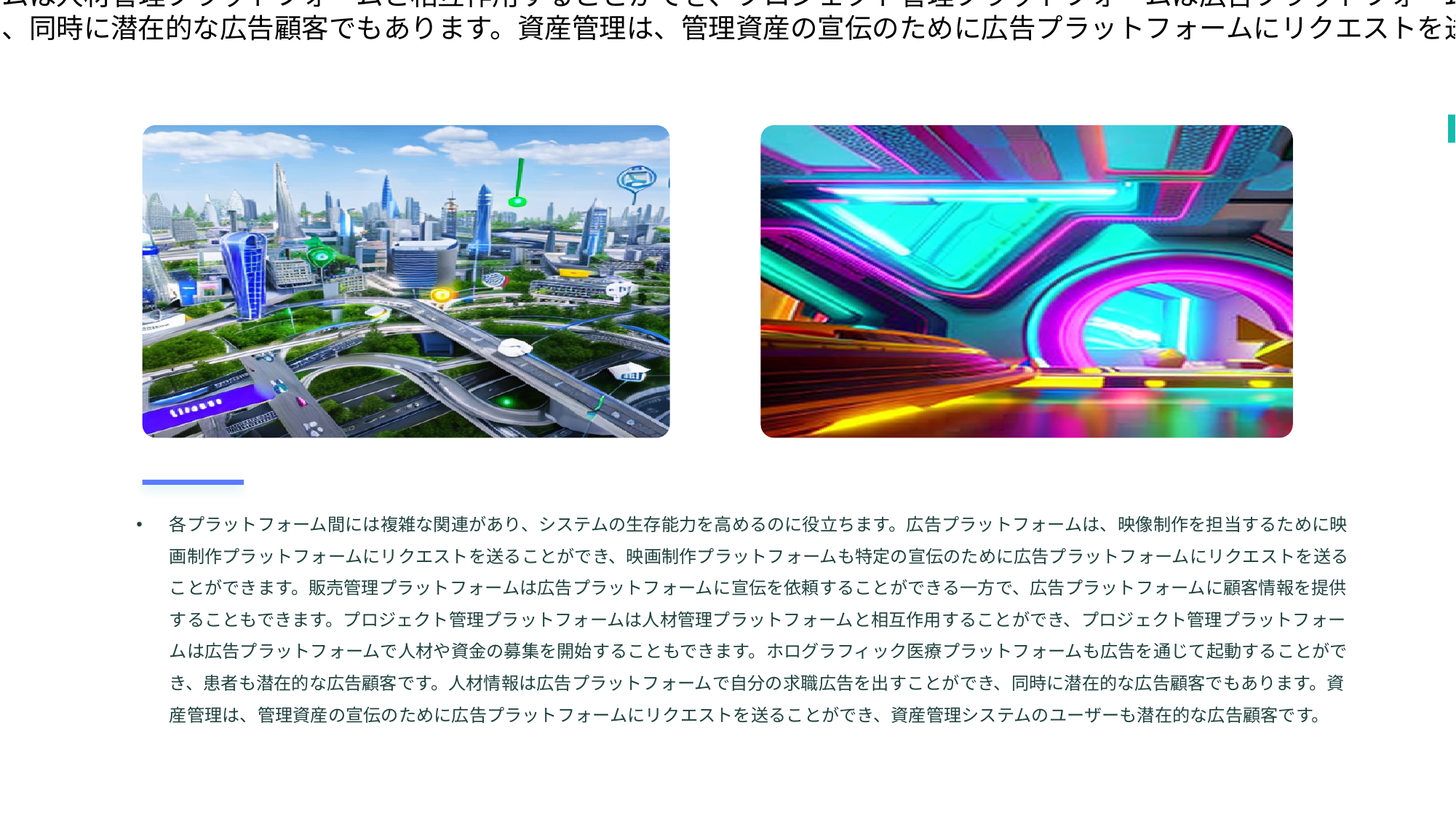

各プラットフォーム間には複雑な関連があり、システムの生存能力を高めるのに役立ちます。広告プラットフォームは、映像制作を担当するために映画制作プラットフォームにリクエストを送ることができ、映画制作プラットフォームも特定の宣伝のために広告プラットフォームにリクエストを送ることができます。販売管理プラットフォームは広告プラットフォームに宣伝を依頼することができる一方で、広告プラットフォームに顧客情報を提供することもできます。プロジェクト管理プラットフォームは人材管理プラットフォームと相互作用することができ、プロジェクト管理プラットフォームは広告プラットフォームで人材や資金の募集を開始することもできます。ホログラフィック医療プラットフォームも広告を通じて起動することができ、患者も潜在的な広告顧客です。人材情報は広告プラットフォームで自分の求職広告を出すことができ、同時に潜在的な広告顧客でもあります。資産管理は、管理資産の宣伝のために広告プラットフォームにリクエストを送ることができ、資産管理システムのユーザーも潜在的な広告顧客です。

顧客アプリケーションプラットフォーム関連

各プラットフォーム間には複雑な関連があり、システムの生存能力を高めるのに役立ちます。広告プラットフォームは、映像制作を担当するために映画制作プラットフォームにリクエストを送ることができ、映画制作プラットフォームも特定の宣伝のために広告プラットフォームにリクエストを送ることができます。販売管理プラットフォームは広告プラットフォームに宣伝を依頼することができる一方で、広告プラットフォームに顧客情報を提供することもできます。プロジェクト管理プラットフォームは人材管理プラットフォームと相互作用することができ、プロジェクト管理プラットフォームは広告プラットフォームで人材や資金の募集を開始することもできます。ホログラフィック医療プラットフォームも広告を通じて起動することができ、患者も潜在的な広告顧客です。人材情報は広告プラットフォームで自分の求職広告を出すことができ、同時に潜在的な広告顧客でもあります。資産管理は、管理資産の宣伝のために広告プラットフォームにリクエストを送ることができ、資産管理システムのユーザーも潜在的な広告顧客です。